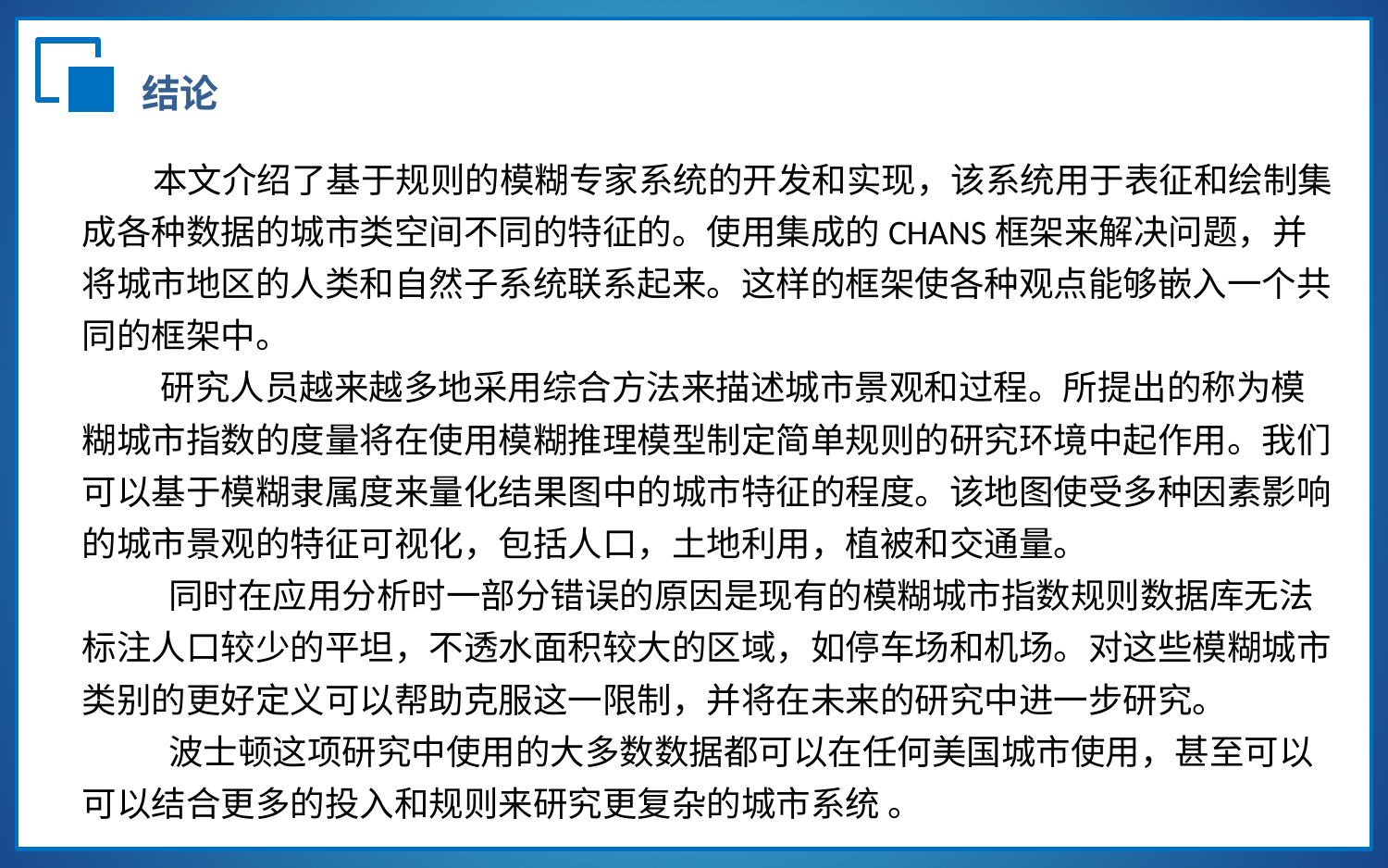

结论
        本文介绍了基于规则的模糊专家系统的开发和实现，该系统用于表征和绘制集成各种数据的城市类空间不同的特征的。使用集成的CHANS框架来解决问题，并将城市地区的人类和自然子系统联系起来。这样的框架使各种观点能够嵌入一个共同的框架中。
         研究人员越来越多地采用综合方法来描述城市景观和过程。所提出的称为模糊城市指数的度量将在使用模糊推理模型制定简单规则的研究环境中起作用。我们可以基于模糊隶属度来量化结果图中的城市特征的程度。该地图使受多种因素影响的城市景观的特征可视化，包括人口，土地利用，植被和交通量。
          同时在应用分析时一部分错误的原因是现有的模糊城市指数规则数据库无法标注人口较少的平坦，不透水面积较大的区域，如停车场和机场。对这些模糊城市类别的更好定义可以帮助克服这一限制，并将在未来的研究中进一步研究。
          波士顿这项研究中使用的大多数数据都可以在任何美国城市使用，甚至可以可以结合更多的投入和规则来研究更复杂的城市系统 。